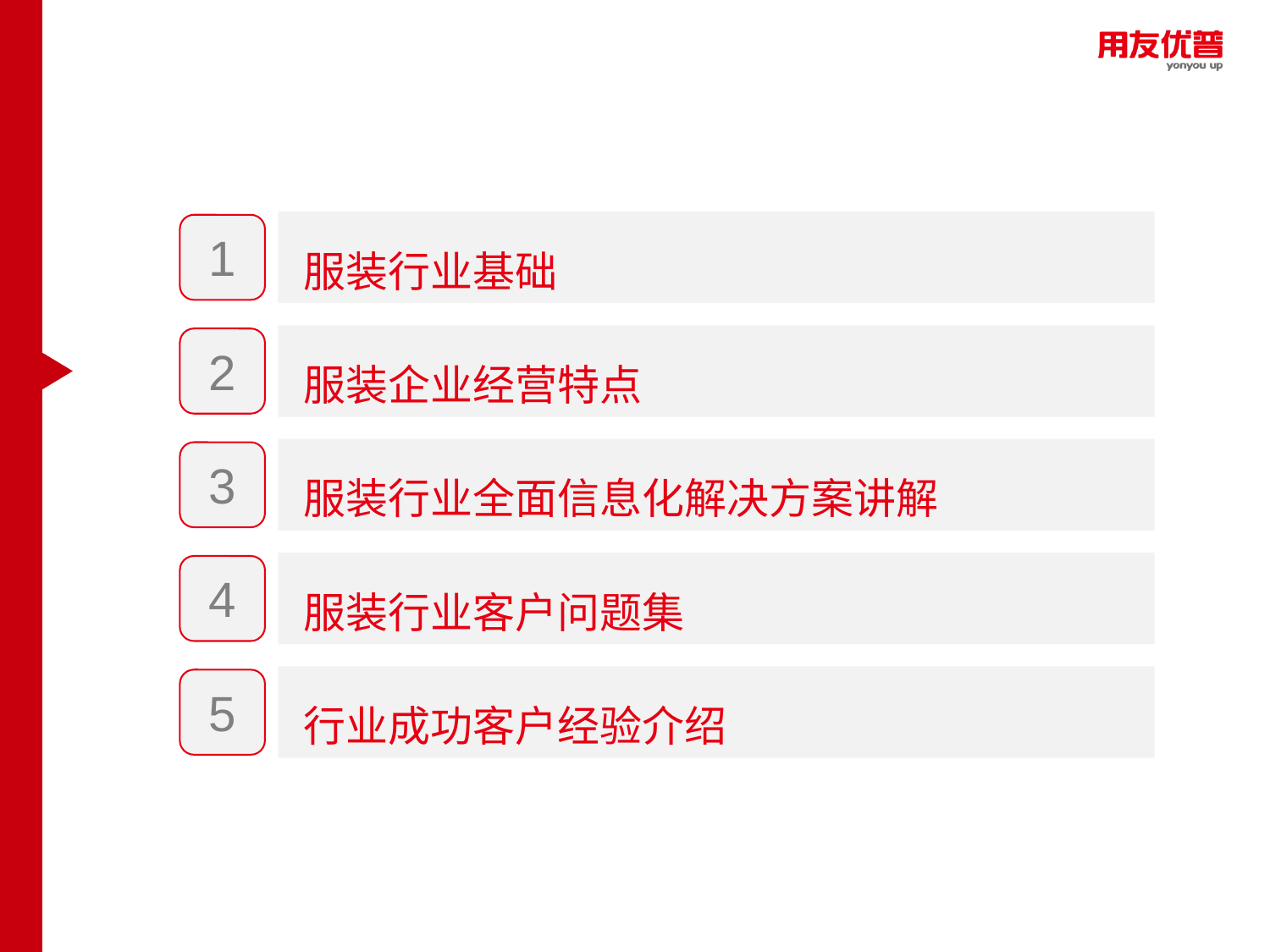

服装行业基础

1
服装企业经营特点

2

服装行业全面信息化解决方案讲解

3
服装行业客户问题集

4
行业成功客户经验介绍

5